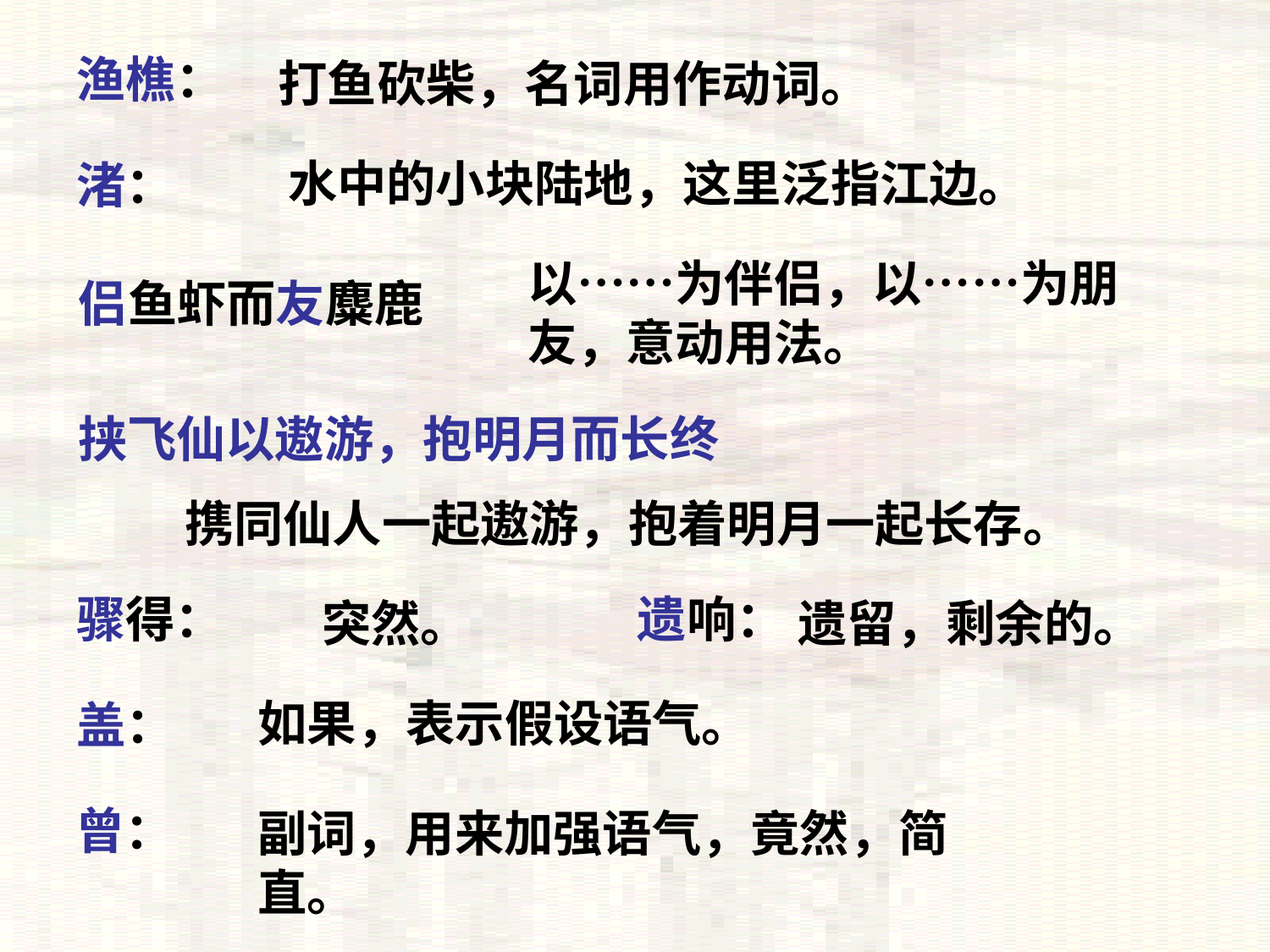

渔樵：
打鱼砍柴，名词用作动词。
水中的小块陆地，这里泛指江边。
渚：
以……为伴侣，以……为朋友，意动用法。
侣鱼虾而友麋鹿
挟飞仙以遨游，抱明月而长终
携同仙人一起遨游，抱着明月一起长存。
骤得：
遗响：
突然。
遗留，剩余的。
如果，表示假设语气。
盖：
曾：
副词，用来加强语气，竟然，简直。